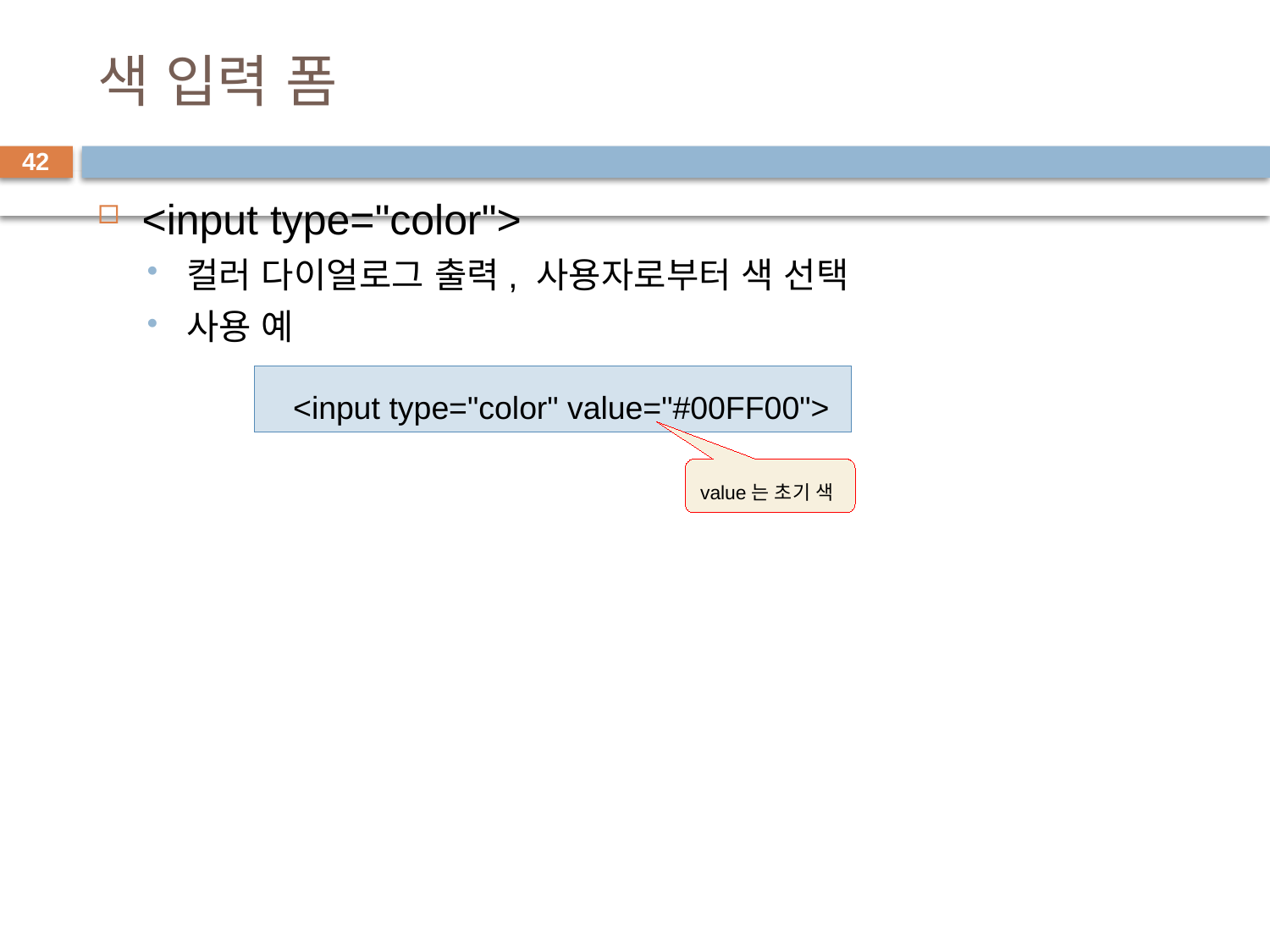

# 색 입력 폼
42
<input type="color">
컬러 다이얼로그 출력, 사용자로부터 색 선택
사용 예

<input type="color" value="#00FF00">
value는 초기 색